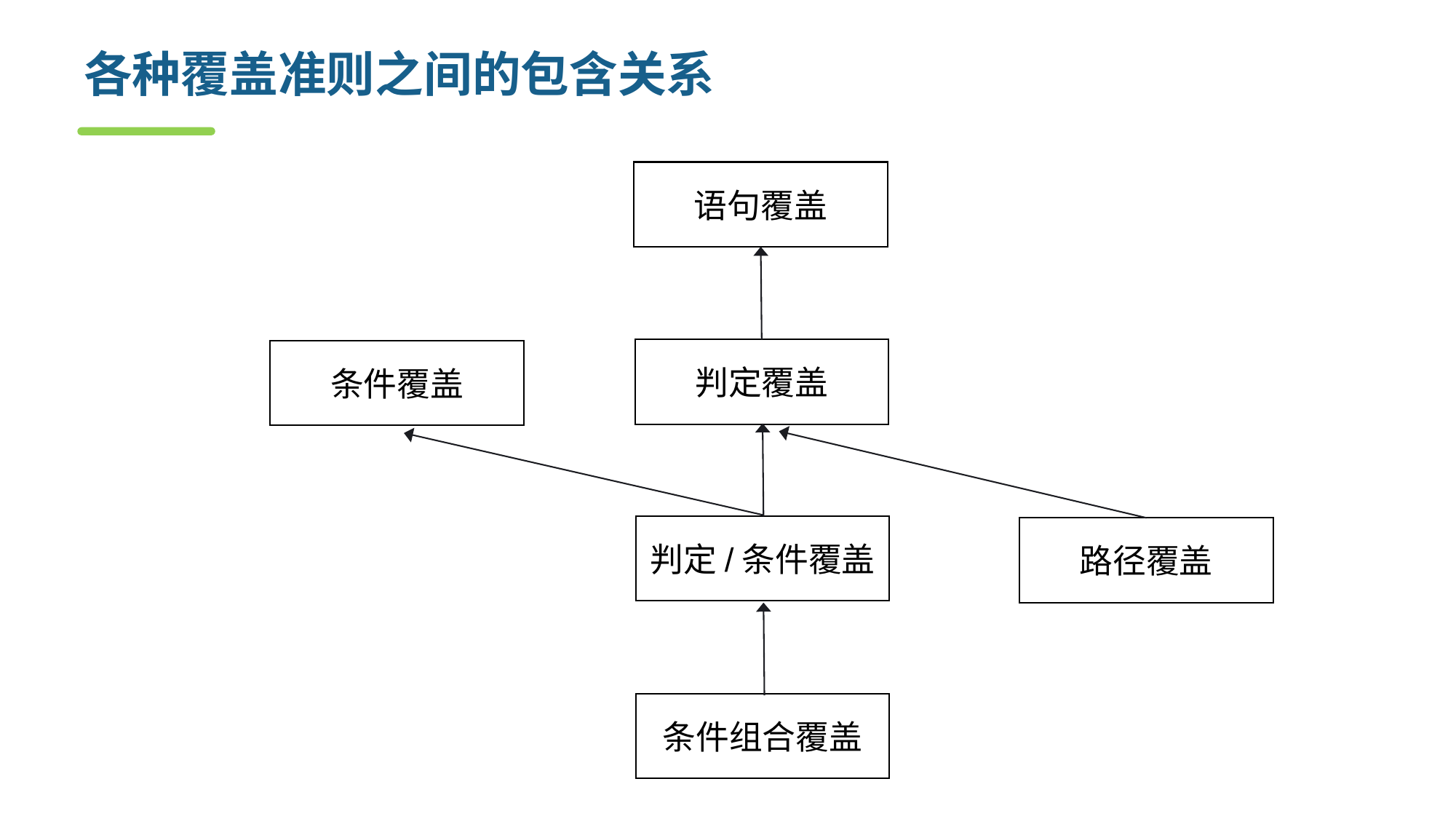

# 各种覆盖准则之间的包含关系
语句覆盖
判定覆盖
条件覆盖
判定/条件覆盖
路径覆盖
条件组合覆盖
26